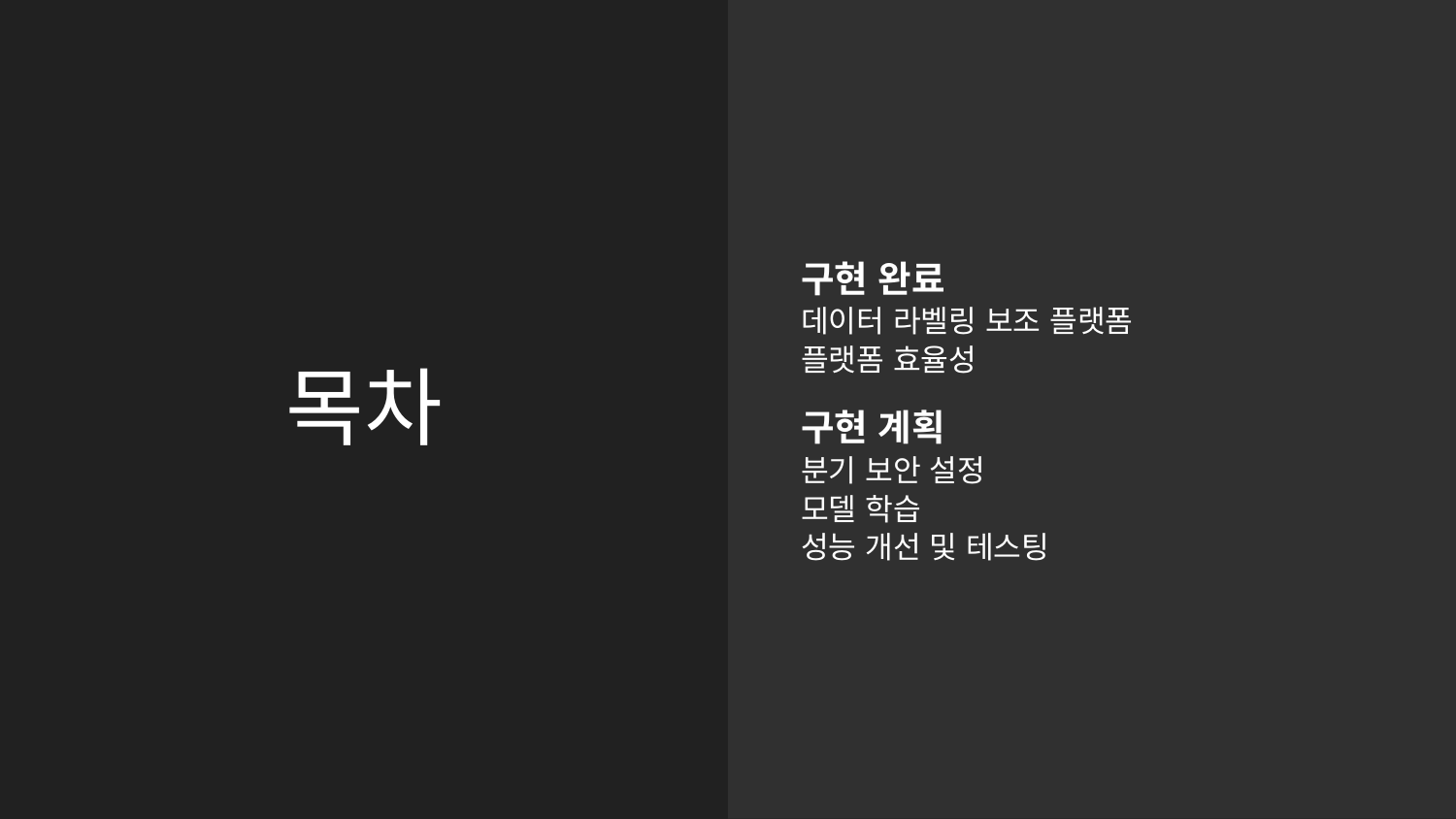

구현 완료
데이터 라벨링 보조 플랫폼
플랫폼 효율성
구현 계획
분기 보안 설정
모델 학습
성능 개선 및 테스팅
# 목차